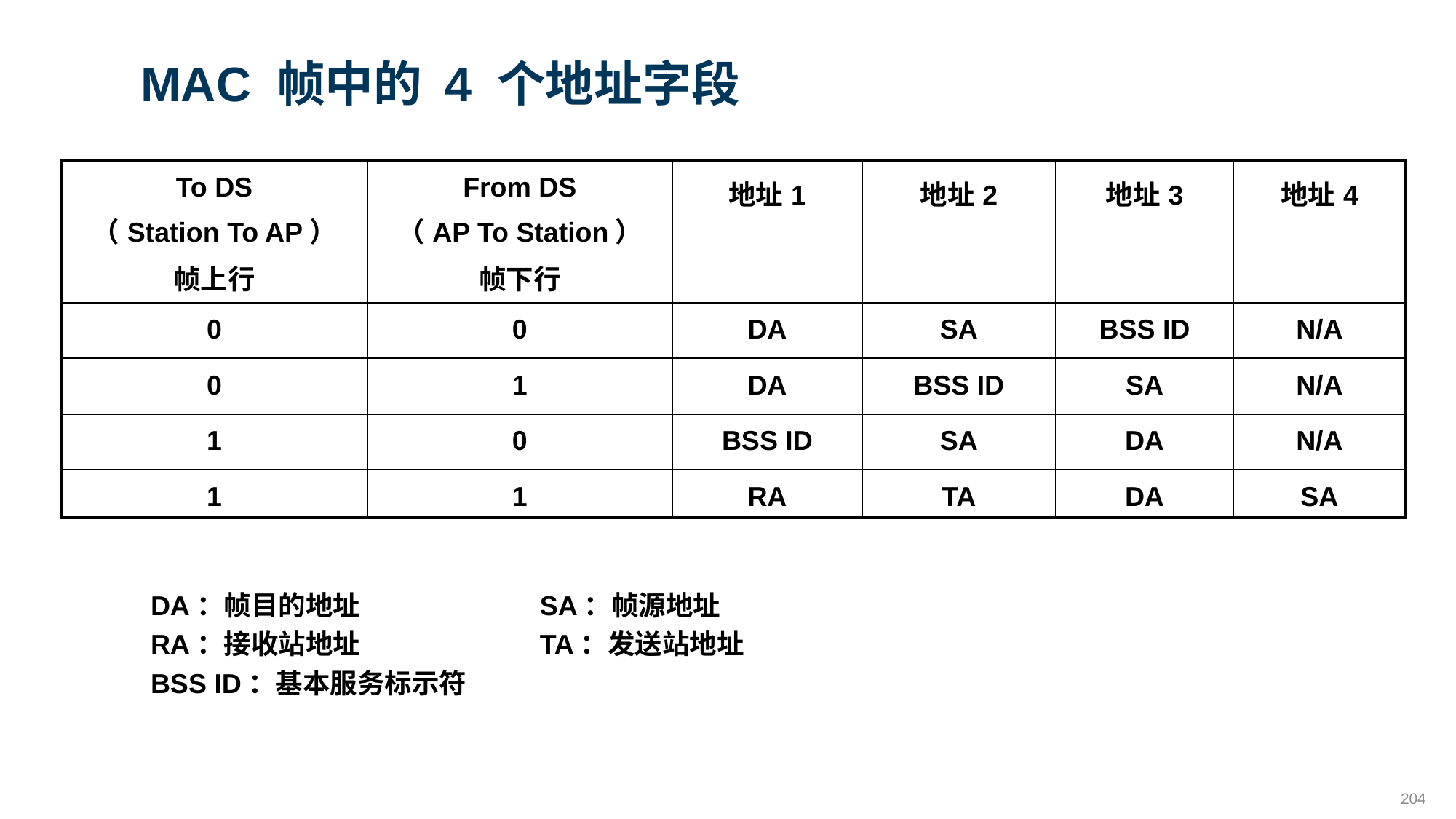

# MAC 帧中的 4 个地址字段
| To DS （Station To AP） 帧上行 | From DS （AP To Station） 帧下行 | 地址1 | 地址2 | 地址3 | 地址4 |
| --- | --- | --- | --- | --- | --- |
| 0 | 0 | DA | SA | BSS ID | N/A |
| 0 | 1 | DA | BSS ID | SA | N/A |
| 1 | 0 | BSS ID | SA | DA | N/A |
| 1 | 1 | RA | TA | DA | SA |
DA：帧目的地址                            SA：帧源地址
RA：接收站地址                            TA：发送站地址
BSS ID：基本服务标示符
204